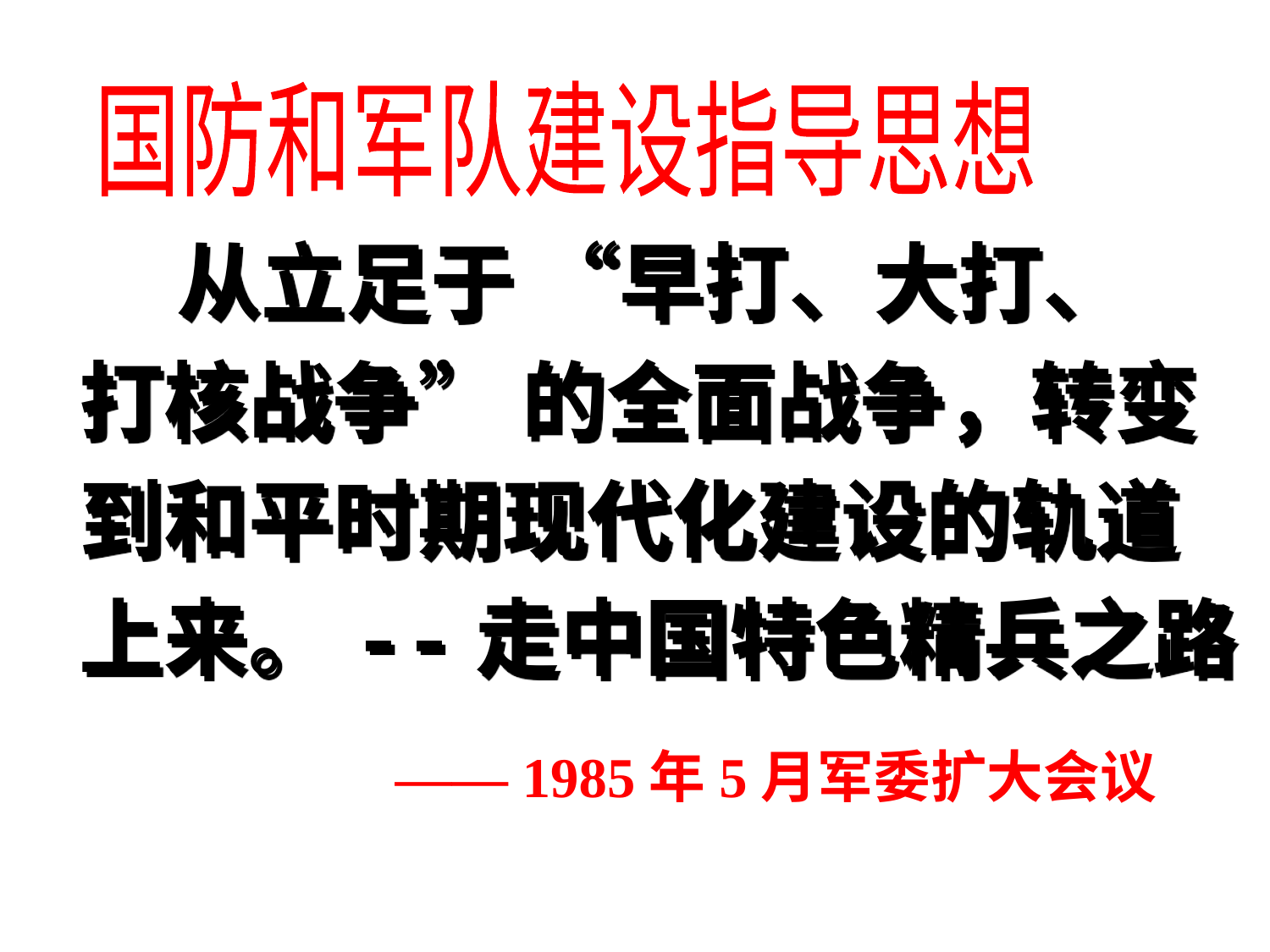

国防和军队建设指导思想
    从立足于 “早打、大打、
打核战争” 的全面战争，转变
到和平时期现代化建设的轨道
上来。--走中国特色精兵之路
—— 1985年5月军委扩大会议